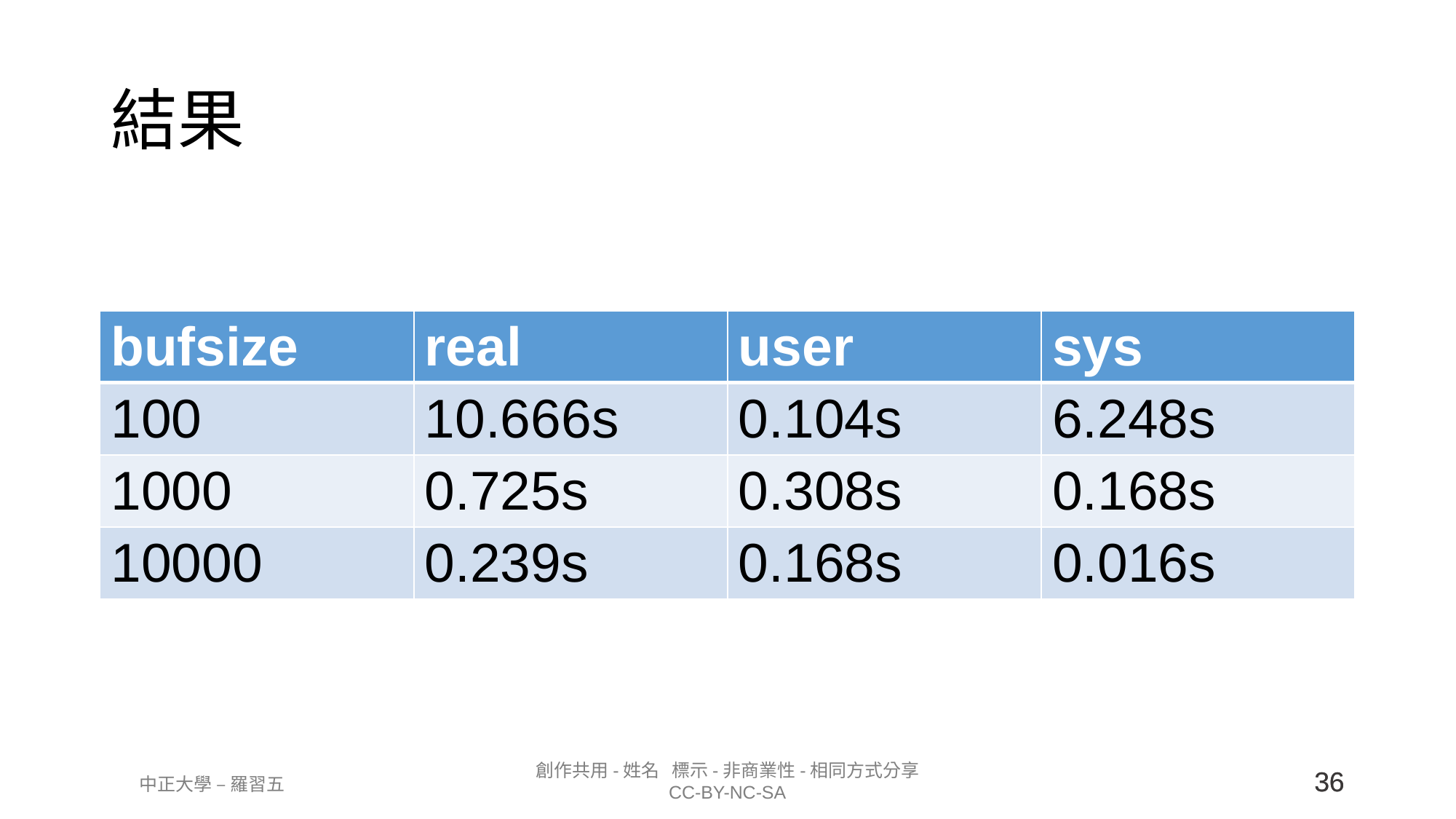

# 結果
| bufsize | real | user | sys |
| --- | --- | --- | --- |
| 100 | 10.666s | 0.104s | 6.248s |
| 1000 | 0.725s | 0.308s | 0.168s |
| 10000 | 0.239s | 0.168s | 0.016s |